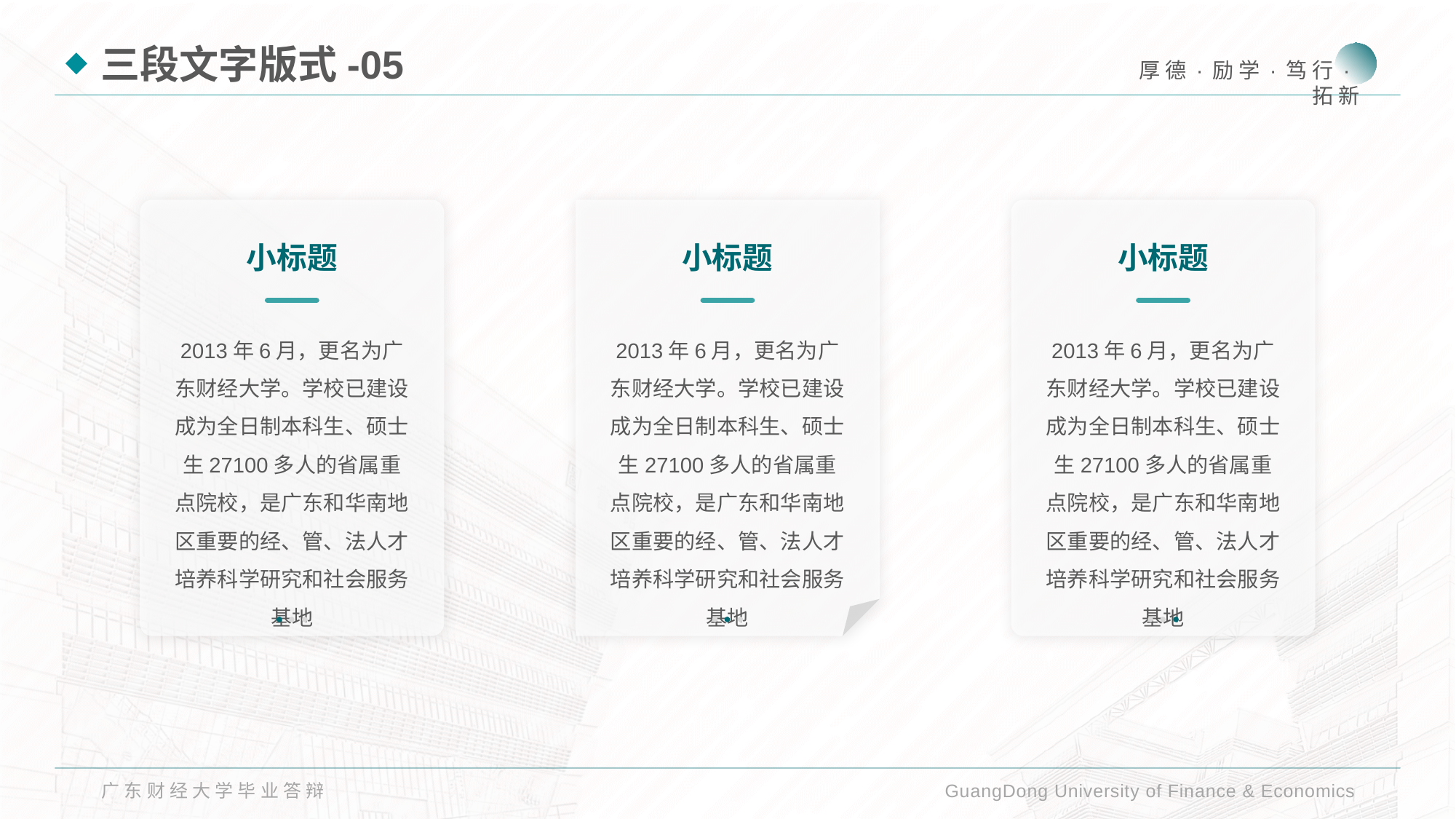

三段文字版式-05

小标题
小标题
小标题
2013年6月，更名为广东财经大学。学校已建设成为全日制本科生、硕士生27100多人的省属重点院校，是广东和华南地区重要的经、管、法人才培养科学研究和社会服务基地
2013年6月，更名为广东财经大学。学校已建设成为全日制本科生、硕士生27100多人的省属重点院校，是广东和华南地区重要的经、管、法人才培养科学研究和社会服务基地
2013年6月，更名为广东财经大学。学校已建设成为全日制本科生、硕士生27100多人的省属重点院校，是广东和华南地区重要的经、管、法人才培养科学研究和社会服务基地